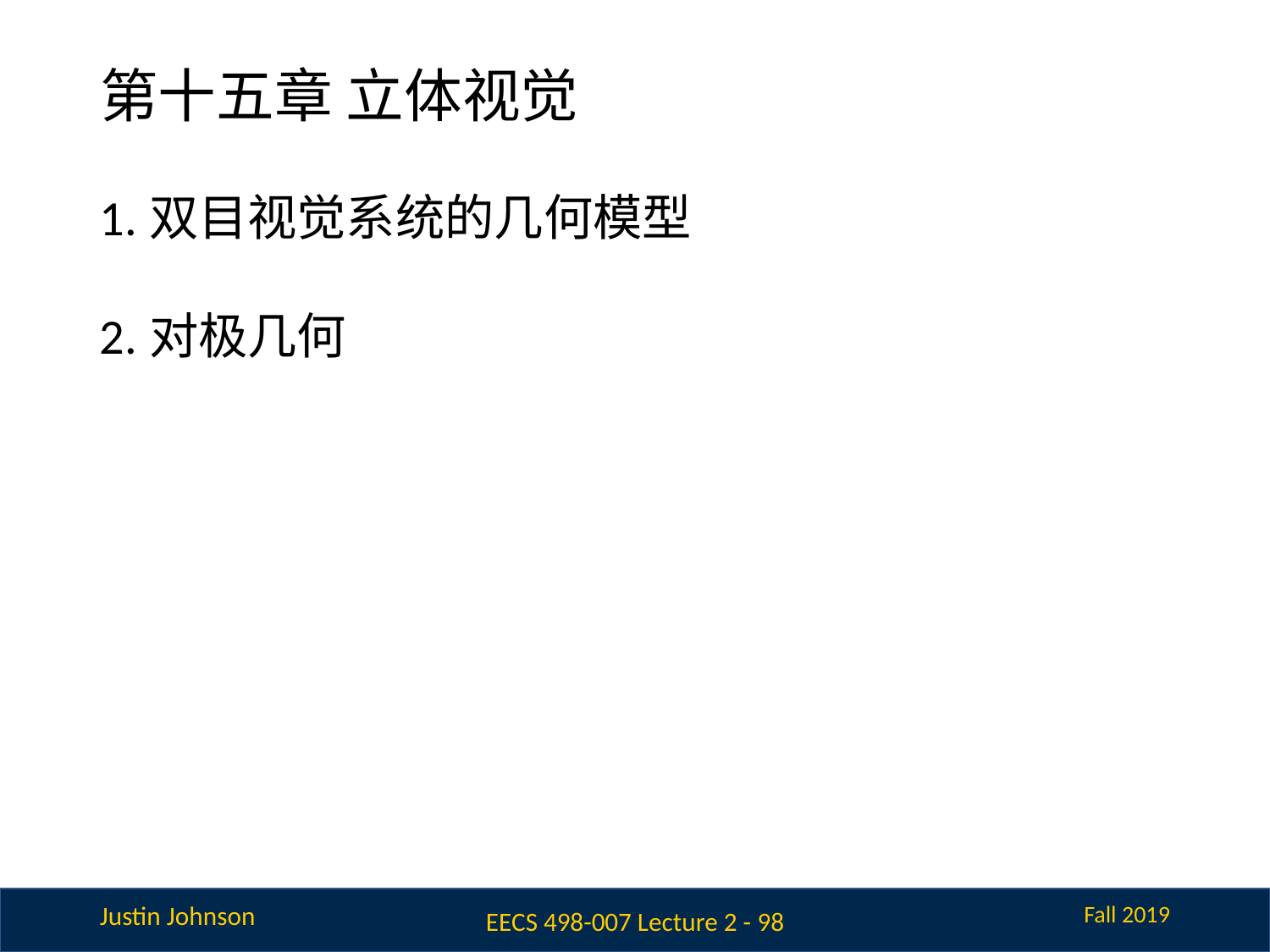

# 第十五章 立体视觉
1.双目视觉系统的几何模型

2.对极几何

EECS 498-007 Lecture 2 - 98